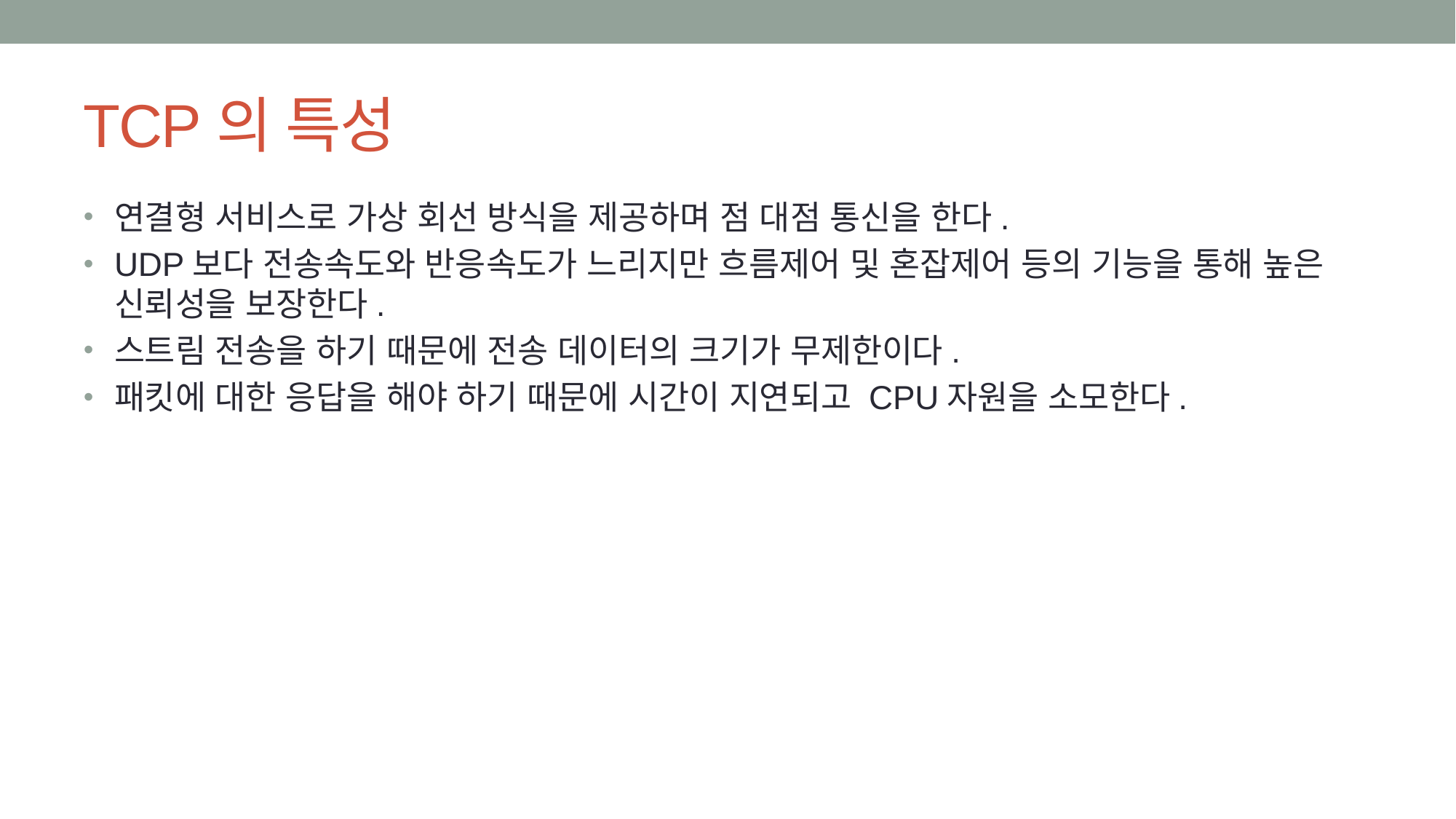

# TCP의 특성
연결형 서비스로 가상 회선 방식을 제공하며 점 대점 통신을 한다.
UDP보다 전송속도와 반응속도가 느리지만 흐름제어 및 혼잡제어 등의 기능을 통해 높은 신뢰성을 보장한다.
스트림 전송을 하기 때문에 전송 데이터의 크기가 무제한이다.
패킷에 대한 응답을 해야 하기 때문에 시간이 지연되고 CPU자원을 소모한다.